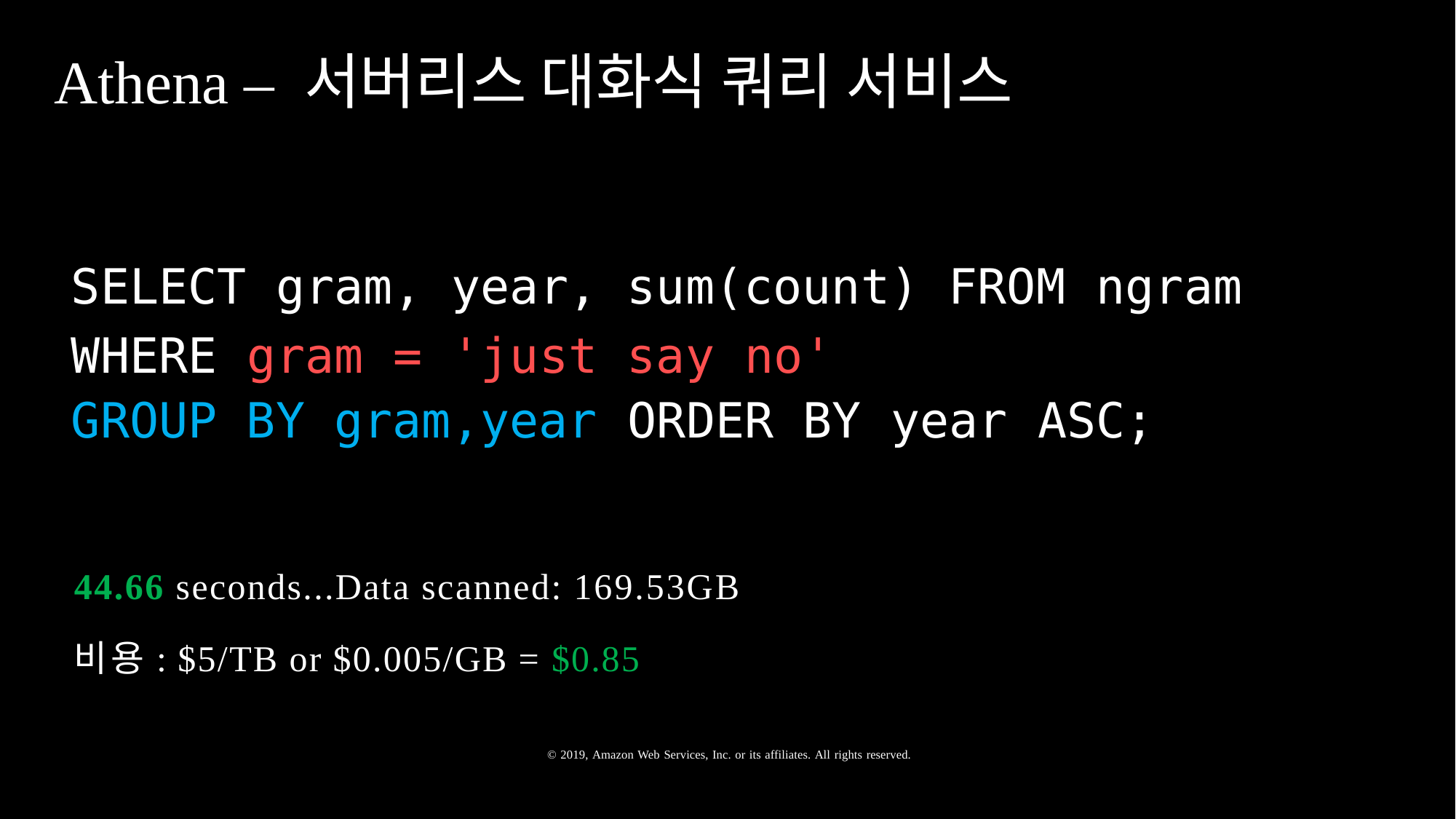

Athena – 서버리스 대화식 쿼리 서비스

SELECT gram, year, sum(count) FROM ngram WHERE gram = 'just say no'

GROUP BY gram,year ORDER BY year ASC;

44.66 seconds...Data scanned: 169.53GB
비용: $5/TB or $0.005/GB = $0.85

© 2019, Amazon Web Services, Inc. or its affiliates. All rights reserved.